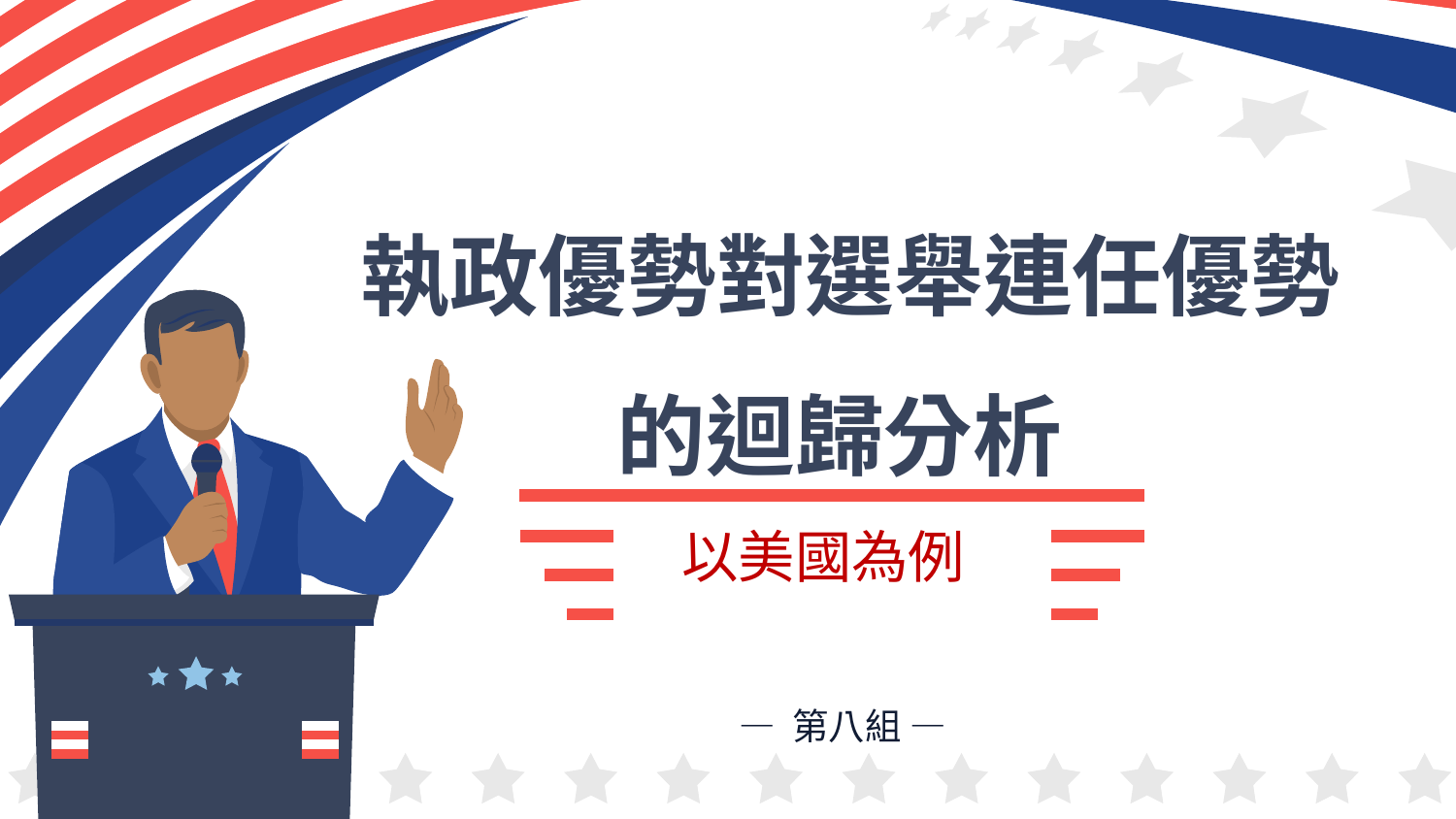

# 執政優勢對選舉連任優勢 的迴歸分析 以美國為例

— 第八組 —